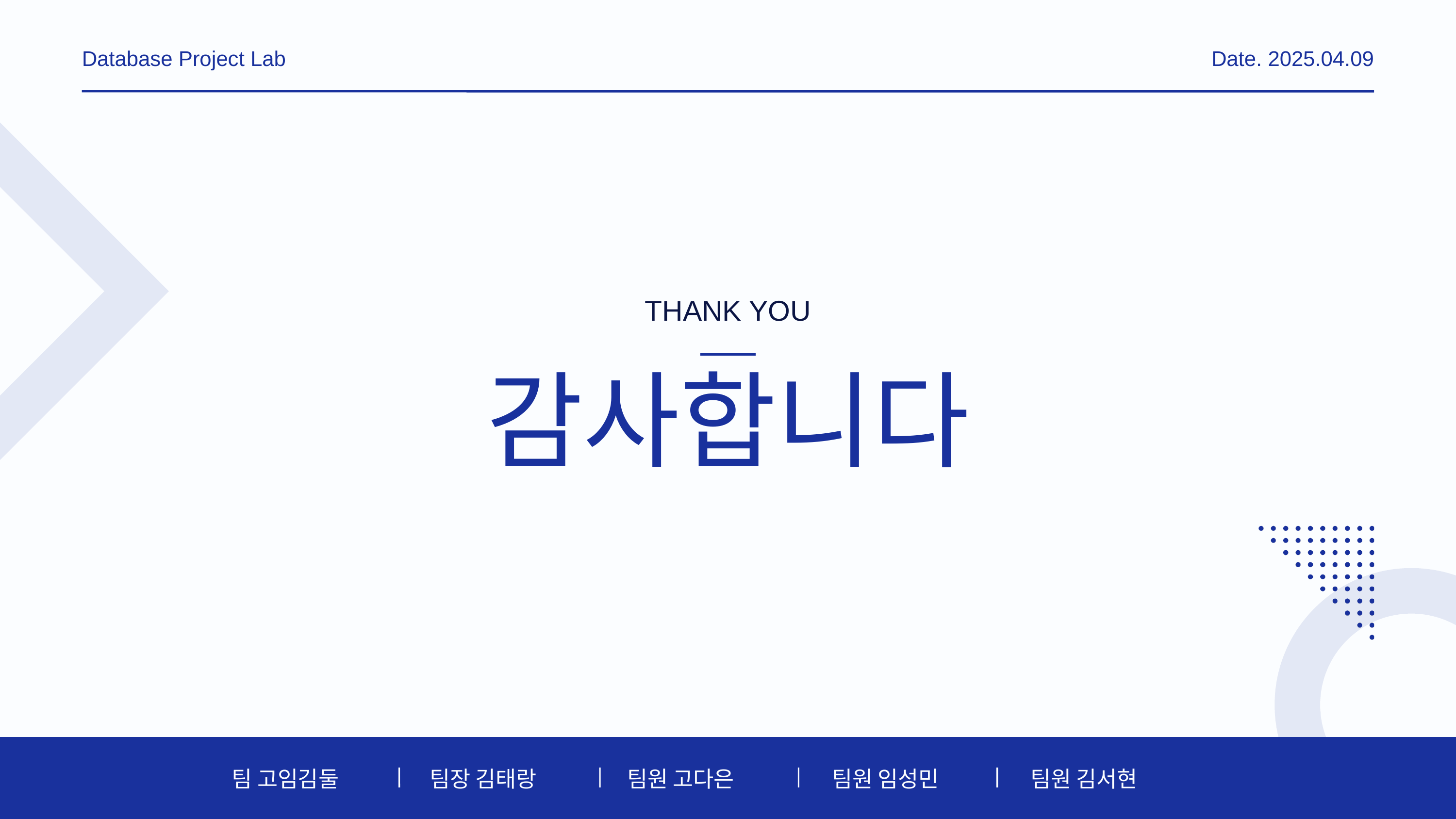

Database Project Lab
Date. 2025.04.09

THANK YOU

감사합니다

팀 고임김둘
팀원 김서현
팀장 김태랑
팀원 고다은
팀원 임성민